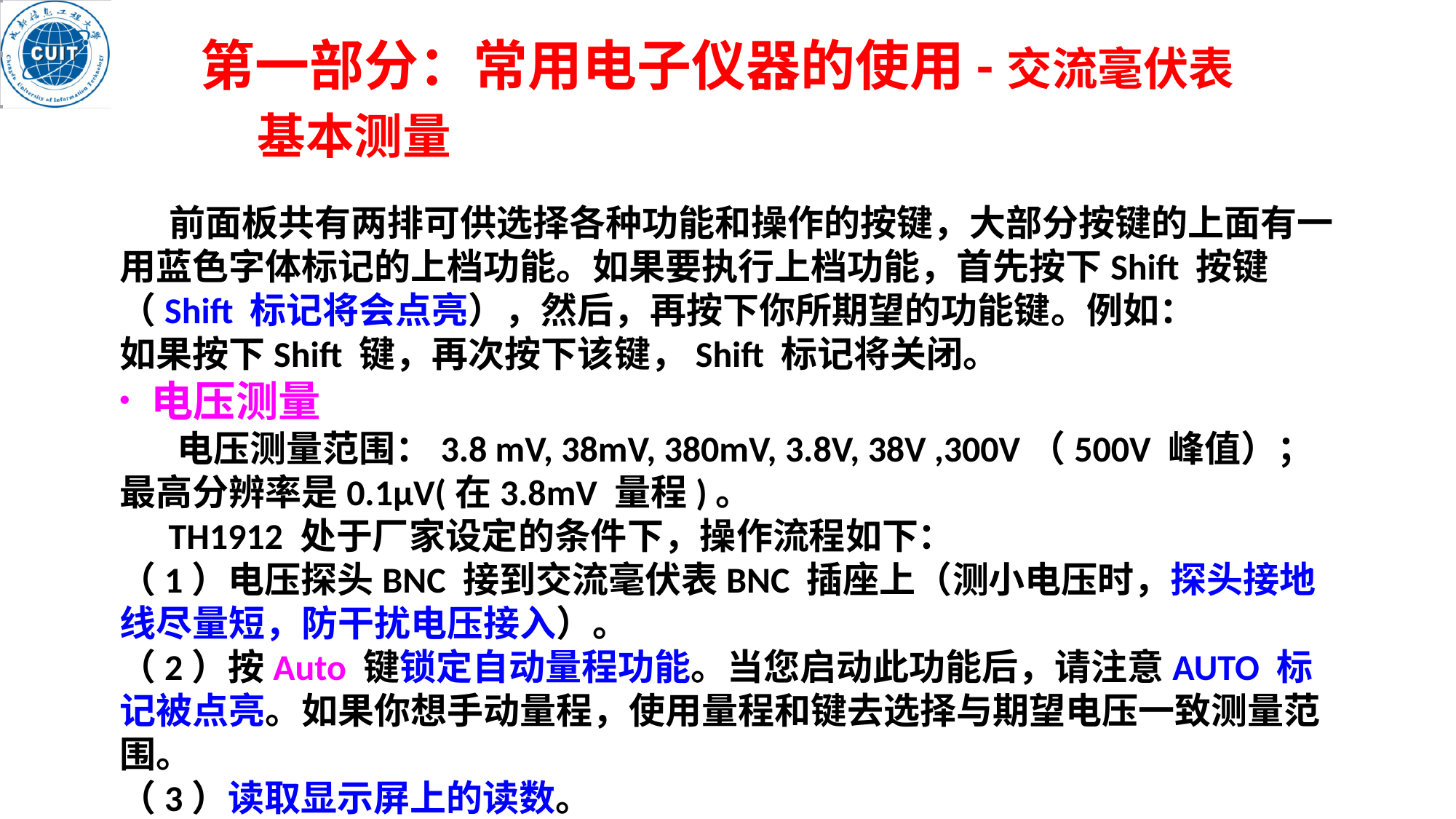

第一部分：常用电子仪器的使用-交流毫伏表
基本测量
     前面板共有两排可供选择各种功能和操作的按键，大部分按键的上面有一用蓝色字体标记的上档功能。如果要执行上档功能，首先按下Shift 按键（Shift 标记将会点亮），然后，再按下你所期望的功能键。例如：
如果按下Shift 键，再次按下该键，Shift 标记将关闭。
  电压测量
      电压测量范围：3.8 mV, 38mV, 380mV, 3.8V, 38V ,300V（500V 峰值）；最高分辨率是0.1μV(在3.8mV 量程)。
      TH1912 处于厂家设定的条件下，操作流程如下：
（1）电压探头BNC 接到交流毫伏表BNC 插座上（测小电压时，探头接地线尽量短，防干扰电压接入）。
（2）按Auto 键锁定自动量程功能。当您启动此功能后，请注意AUTO 标记被点亮。如果你想手动量程，使用量程和键去选择与期望电压一致测量范围。
（3）读取显示屏上的读数。